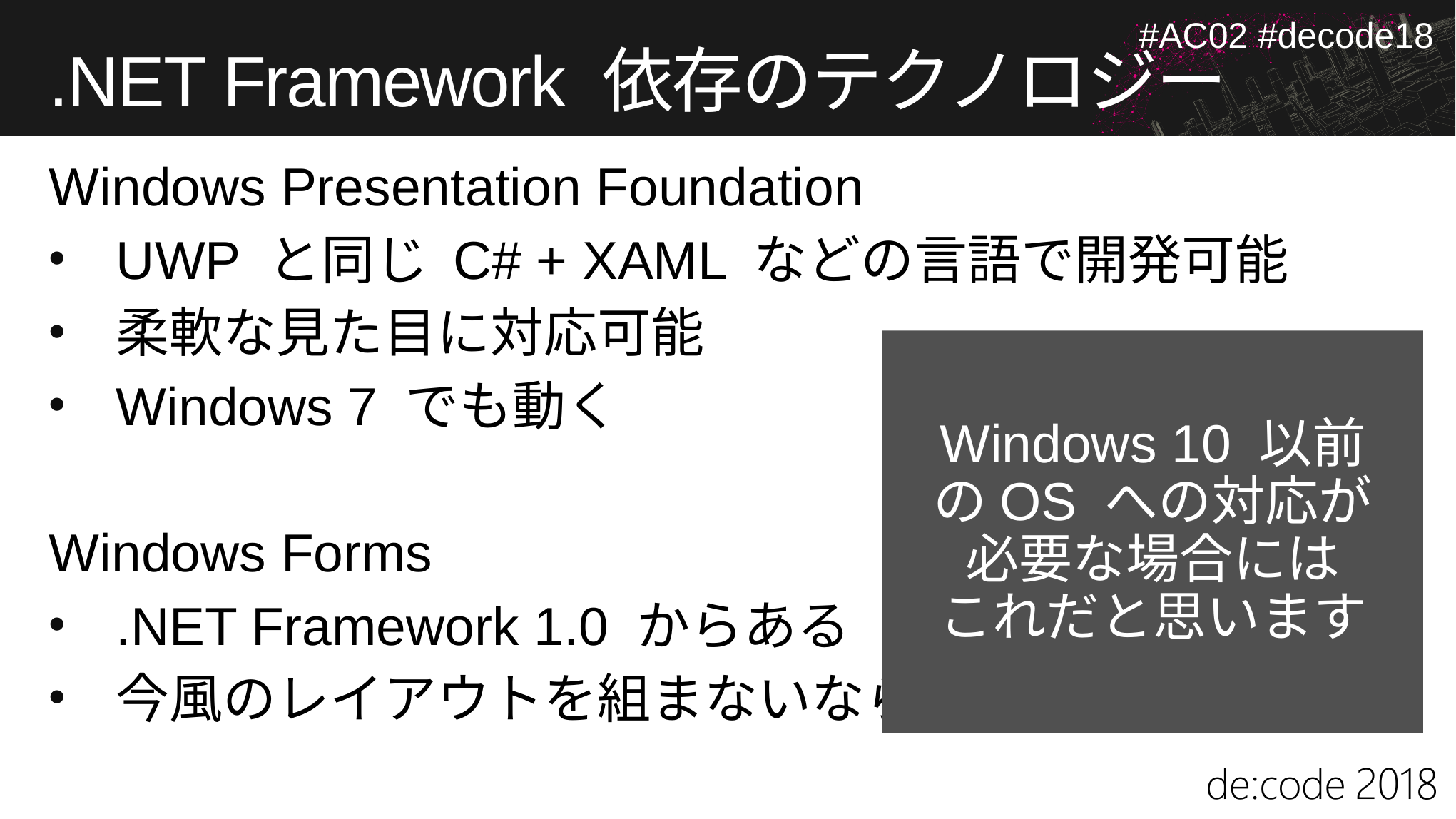

# .NET Framework 依存のテクノロジー
Windows Presentation Foundation
UWP と同じ C# + XAML などの言語で開発可能
柔軟な見た目に対応可能
Windows 7 でも動く

Windows Forms
.NET Framework 1.0 からある
今風のレイアウトを組まないなら楽
Windows 10 以前
のOS への対応が
必要な場合には
これだと思います